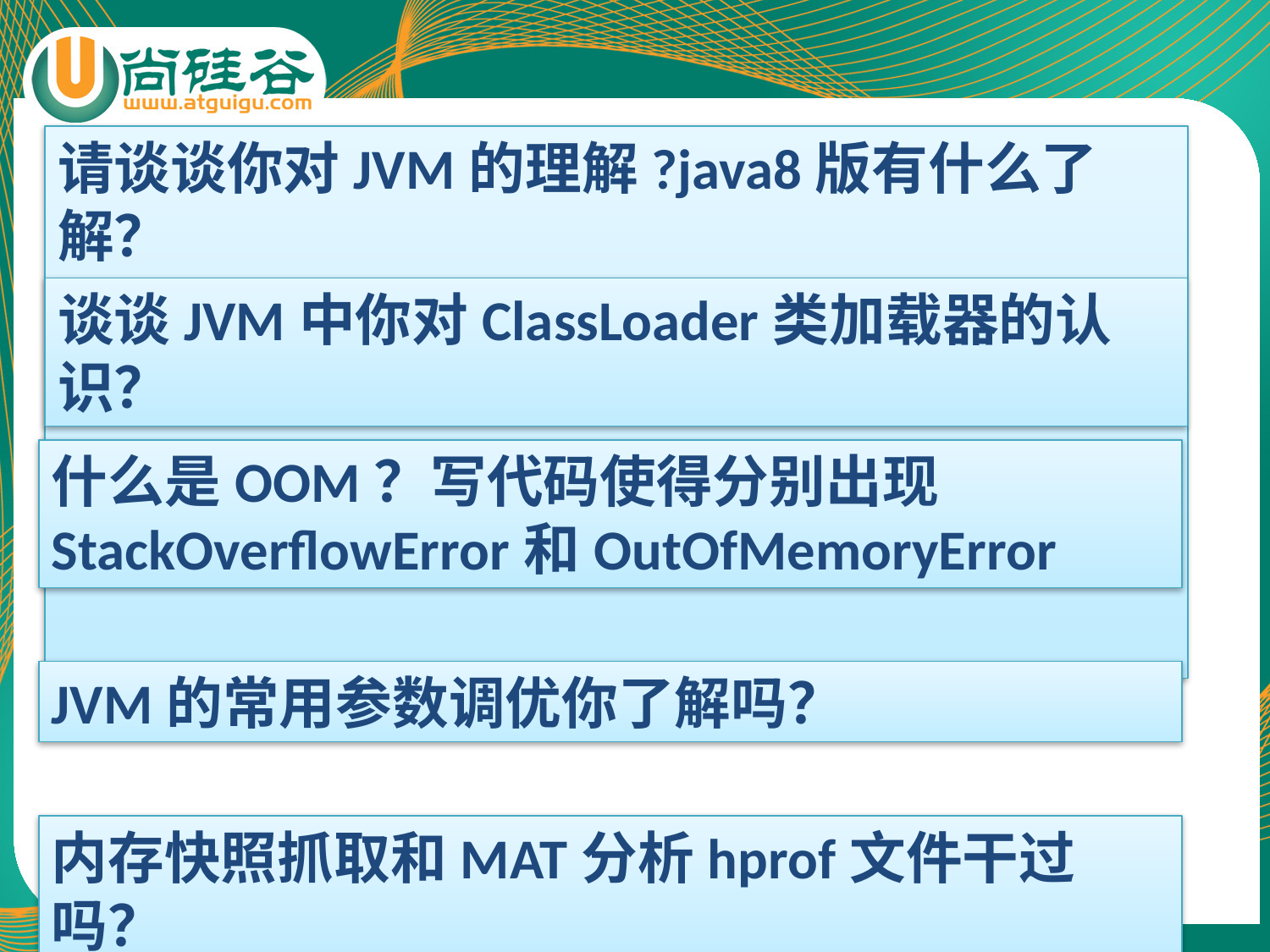

请谈谈你对JVM的理解?java8版有什么了解？
谈谈JVM中你对ClassLoader类加载器的认识？
什么是OOM？写代码使得分别出现StackOverflowError和OutOfMemoryError
JVM的常用参数调优你了解吗？
内存快照抓取和MAT分析hprof文件干过吗？